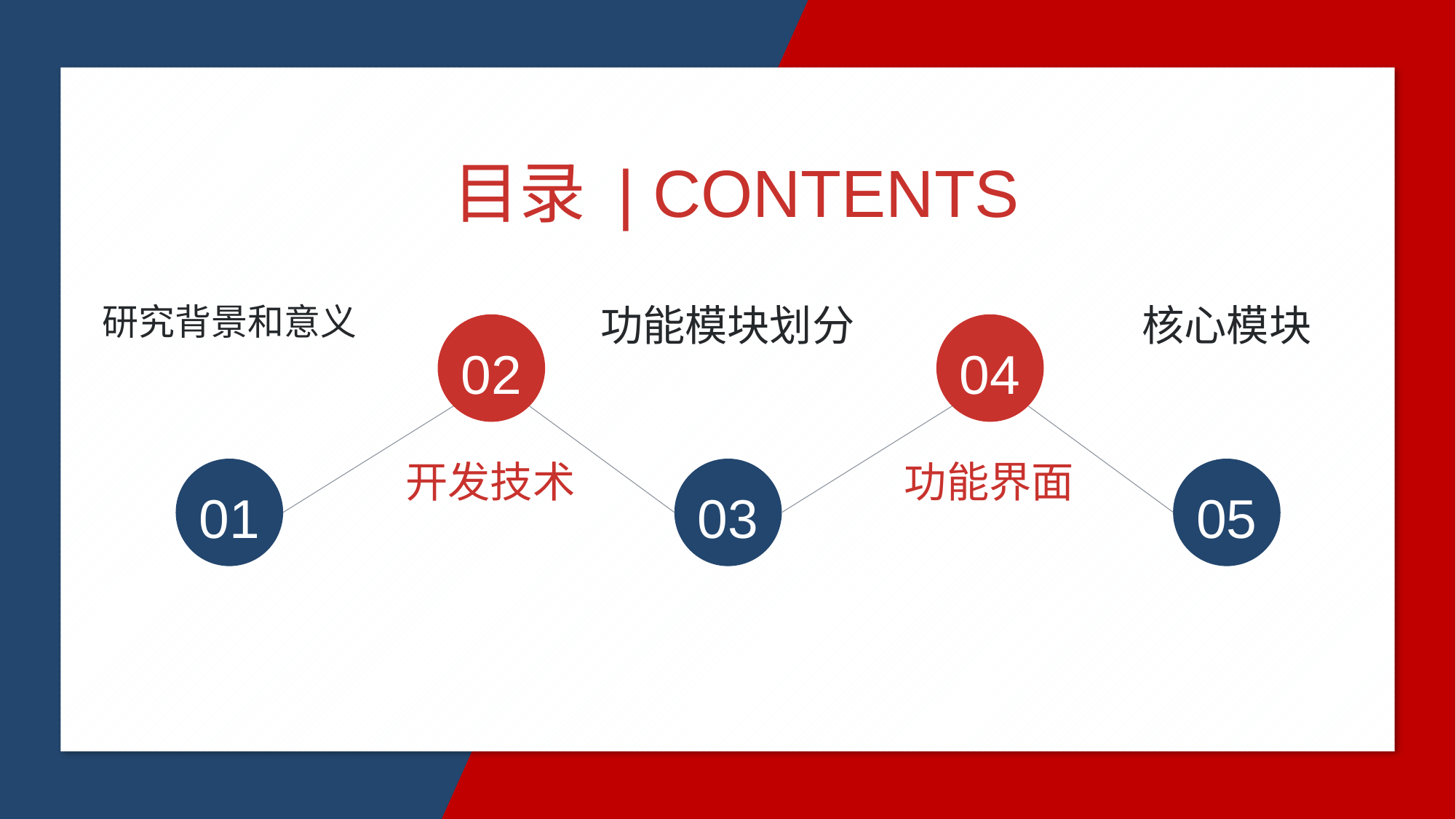

目录 | CONTENTS
研究背景和意义
功能模块划分
核心模块
02
04
开发技术
功能界面
01
03
05